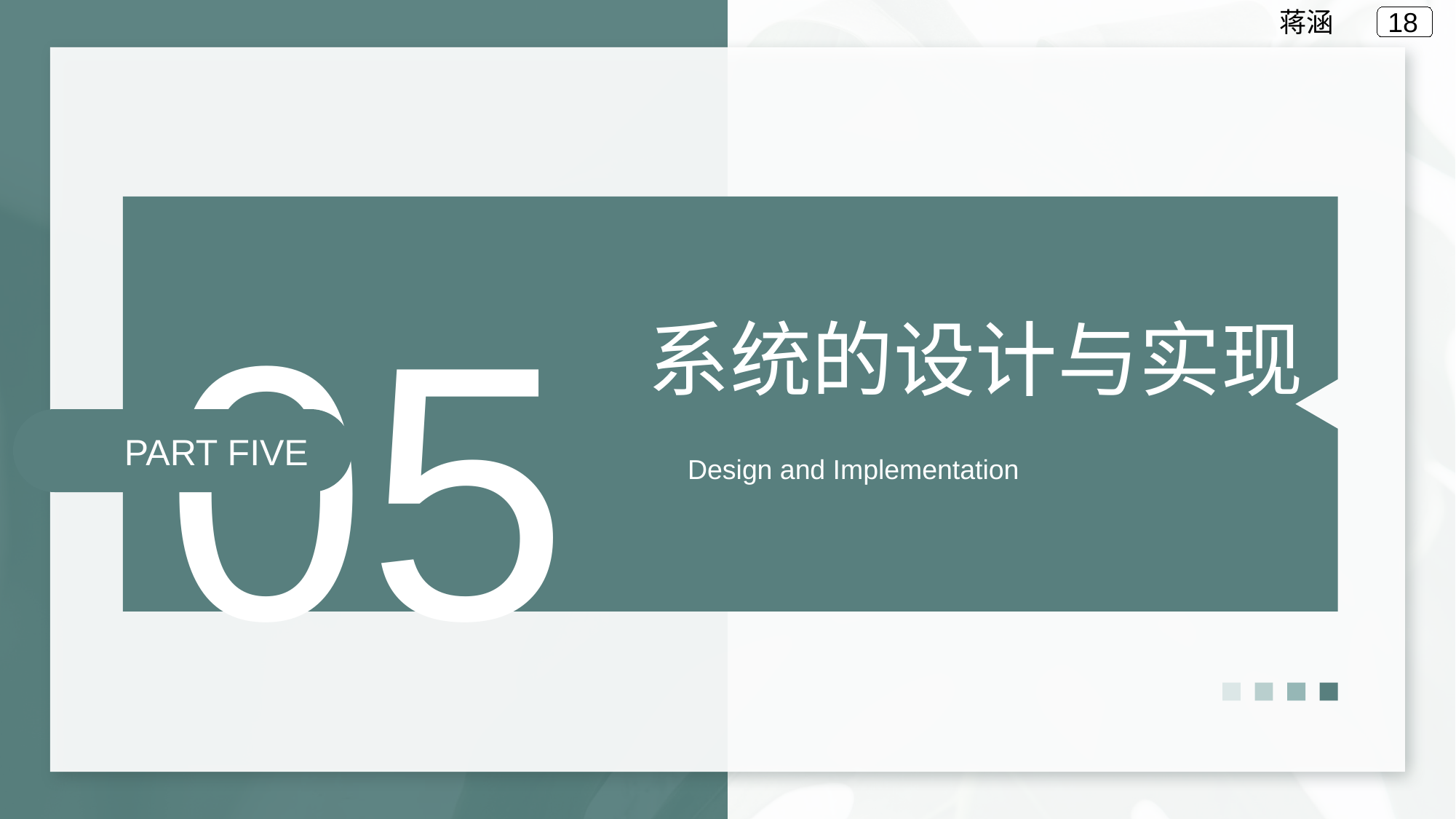

蒋涵
05
系统的设计与实现
Design and Implementation

PART FIVE